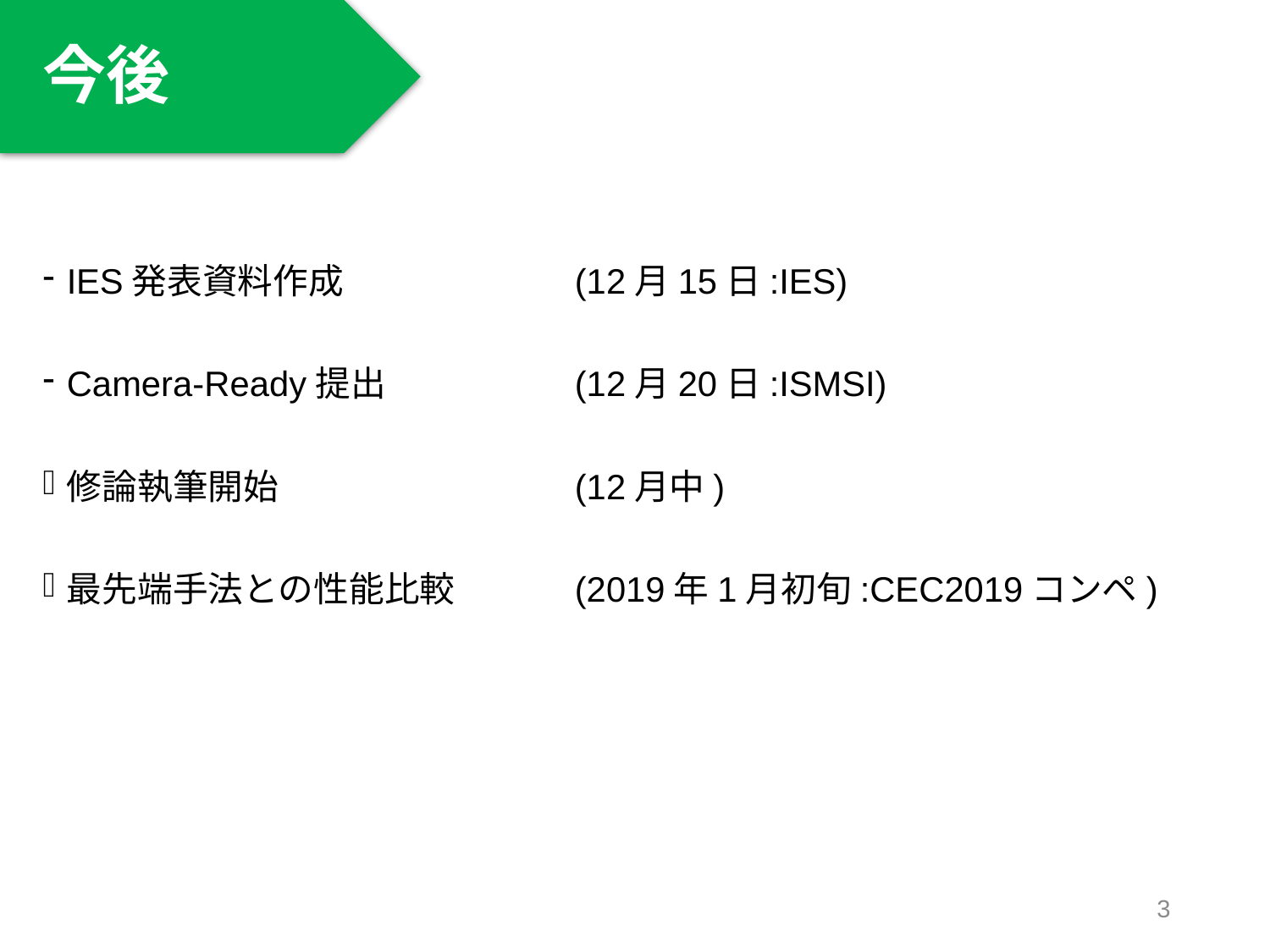

今後
#

IES発表資料作成		(12月15日:IES)

Camera-Ready提出		(12月20日:ISMSI)

修論執筆開始			(12月中)

最先端手法との性能比較	(2019年1月初旬:CEC2019コンペ)

3